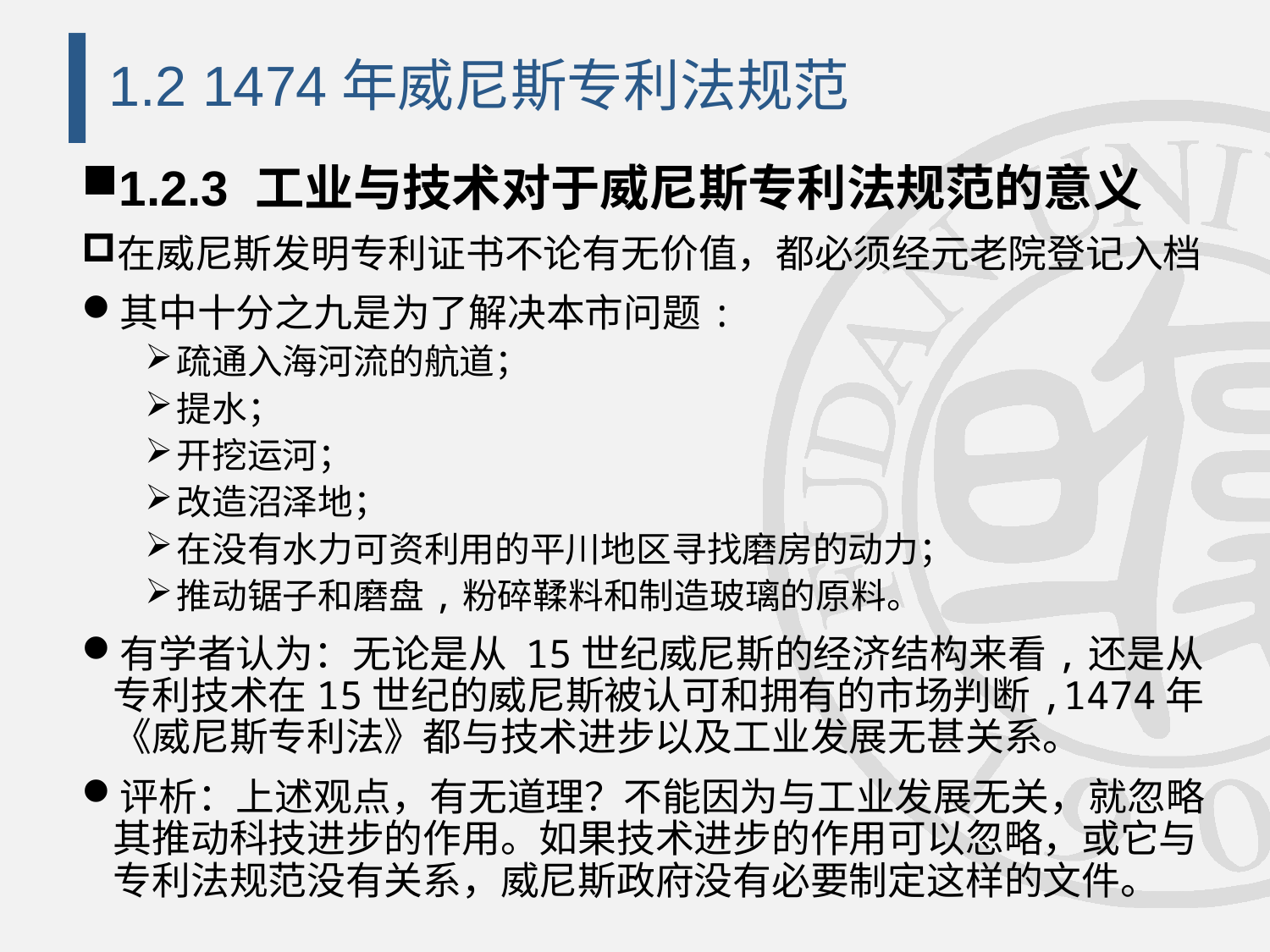

# 1.2 1474年威尼斯专利法规范
1.2.3 工业与技术对于威尼斯专利法规范的意义
在威尼斯发明专利证书不论有无价值，都必须经元老院登记入档
其中十分之九是为了解决本市问题:
疏通入海河流的航道；
提水；
开挖运河；
改造沼泽地；
在没有水力可资利用的平川地区寻找磨房的动力；
推动锯子和磨盘,粉碎鞣料和制造玻璃的原料。
有学者认为：无论是从 15世纪威尼斯的经济结构来看,还是从专利技术在15世纪的威尼斯被认可和拥有的市场判断,1474年《威尼斯专利法》都与技术进步以及工业发展无甚关系。
评析：上述观点，有无道理？不能因为与工业发展无关，就忽略其推动科技进步的作用。如果技术进步的作用可以忽略，或它与专利法规范没有关系，威尼斯政府没有必要制定这样的文件。